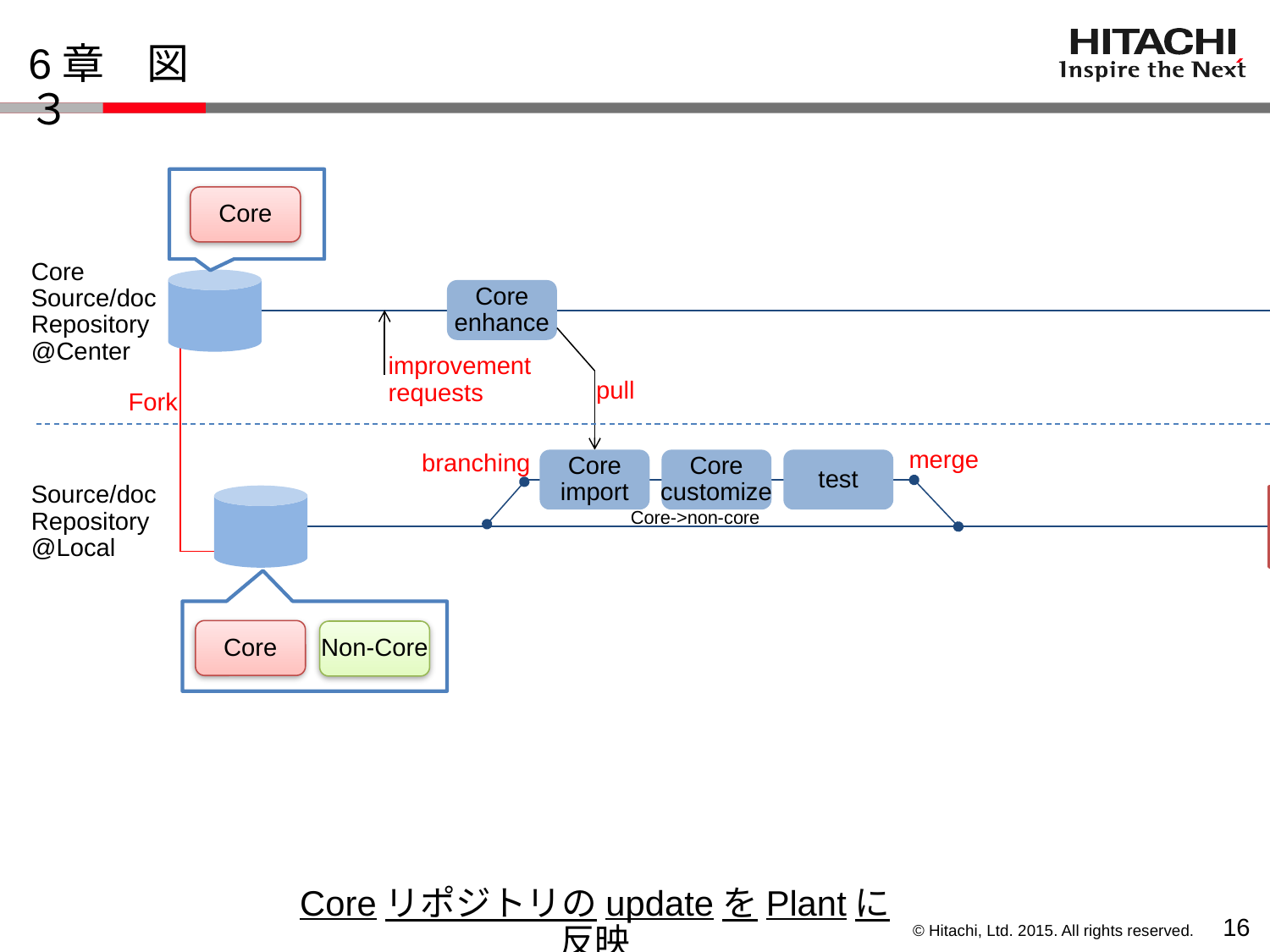

# 6章　図３

Core
Core
Source/doc
Repository
@Center

Core
enhance
improvement
requests
pull
Fork
merge
branching
Core
import
Core
customize
test
Source/doc
Repository
@Local

release
Core->non-core

Core
Non-Core
Fig.7
legend

repository

Core

event
Review by
Region Mgt section
Core
Source/doc
Repository

Core
registration
branching
Non-core
import
test
merge
Pull Request
Fork
pull
release

Source/doc
Repository
@plant_A
Plant unique func
dev（non-core）
Core
upgrade
merge
CoreリポジトリのupdateをPlantに反映
test
Core
import
Fork
branching
release

16
Source/doc
Repository
@plant_B